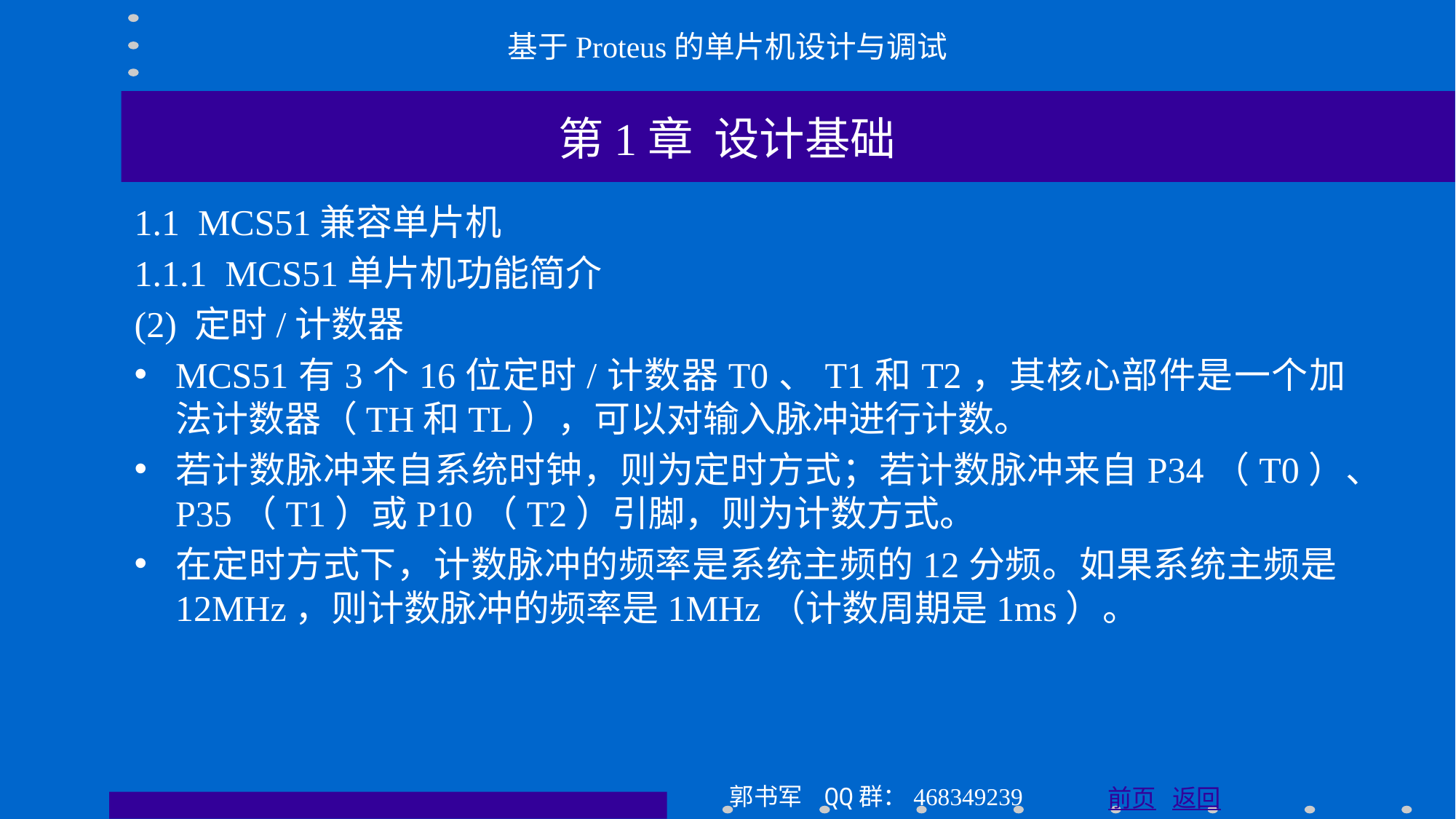

基于Proteus的单片机设计与调试
第1章  设计基础
1.1  MCS51兼容单片机
1.1.1  MCS51单片机功能简介
(2) 定时/计数器
MCS51有3个16位定时/计数器T0、T1和T2，其核心部件是一个加法计数器（TH和TL），可以对输入脉冲进行计数。
若计数脉冲来自系统时钟，则为定时方式；若计数脉冲来自P34（T0）、P35（T1）或P10（T2）引脚，则为计数方式。
在定时方式下，计数脉冲的频率是系统主频的12分频。如果系统主频是12MHz，则计数脉冲的频率是1MHz（计数周期是1ms）。
郭书军   QQ群：468349239
前页   返回